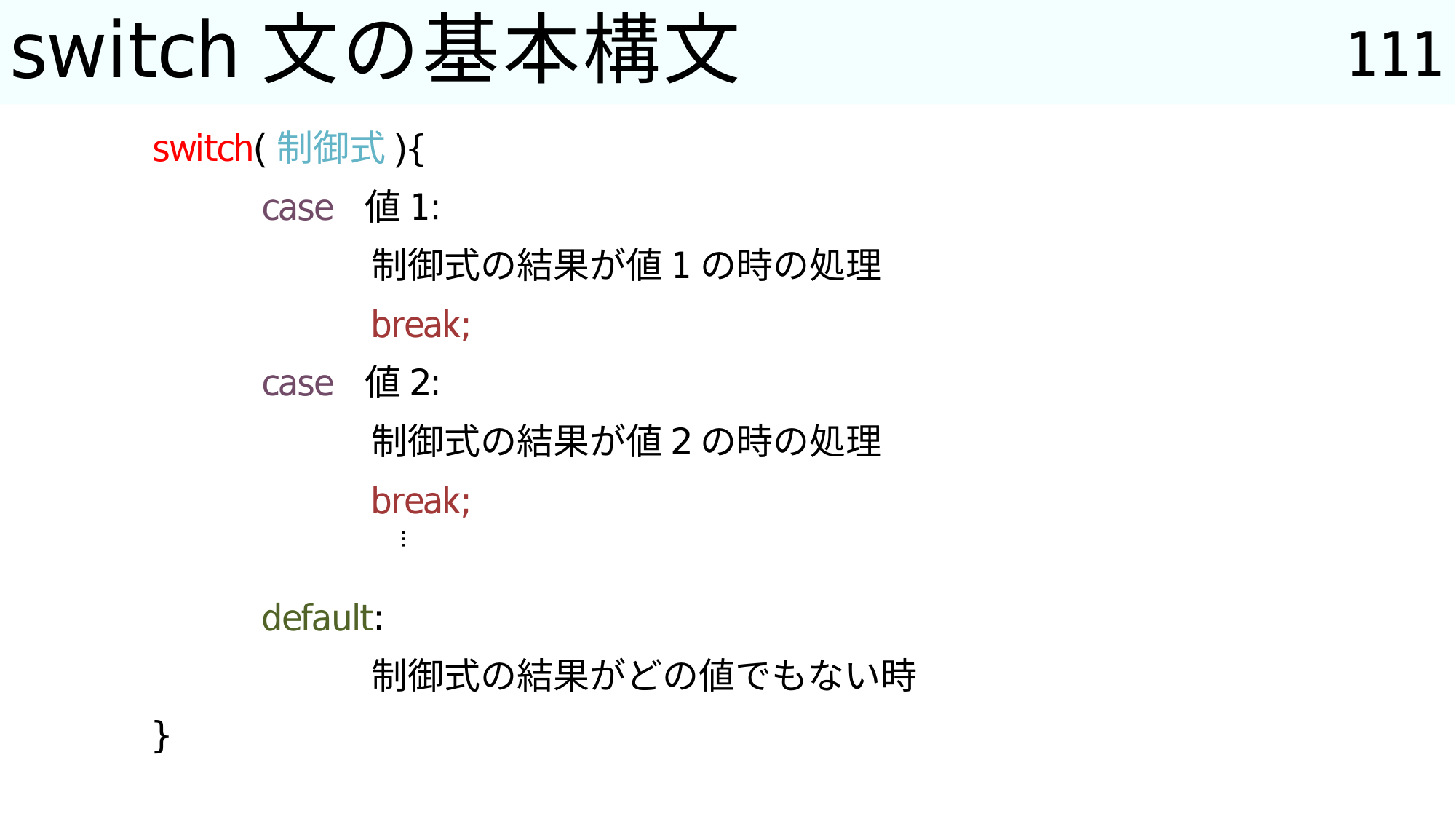

111
# switch文の基本構文
	switch(制御式){
		case  値1:
			制御式の結果が値1の時の処理
			break;
		case  値2:
			制御式の結果が値2の時の処理
			break;

		default:
			制御式の結果がどの値でもない時
	}
…